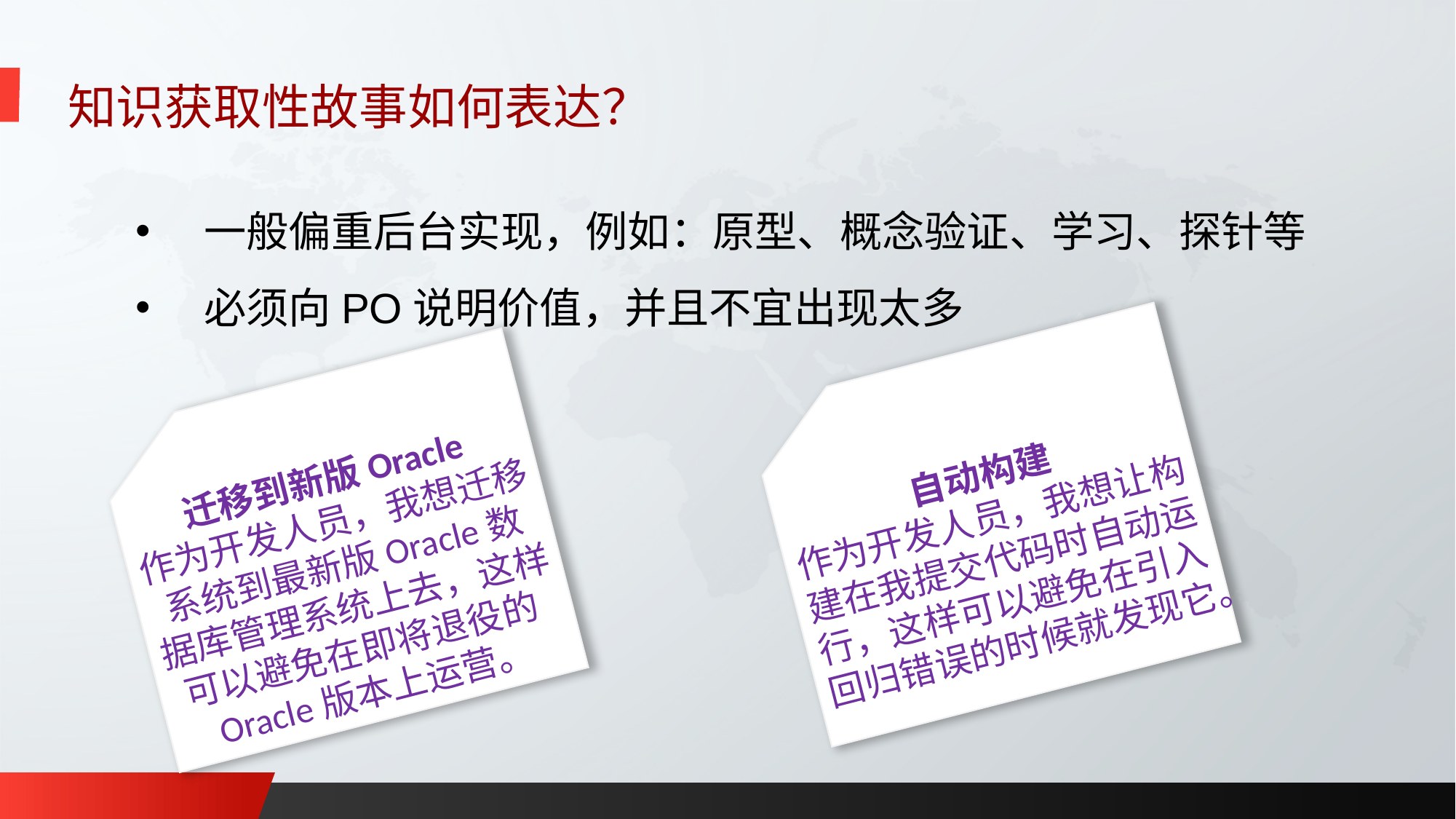

知识获取性故事如何表达？
一般偏重后台实现，例如：原型、概念验证、学习、探针等
必须向PO说明价值，并且不宜出现太多
自动构建
作为开发人员，我想让构建在我提交代码时自动运行，这样可以避免在引入回归错误的时候就发现它。
迁移到新版Oracle
作为开发人员，我想迁移系统到最新版Oracle数据库管理系统上去，这样可以避免在即将退役的Oracle版本上运营。